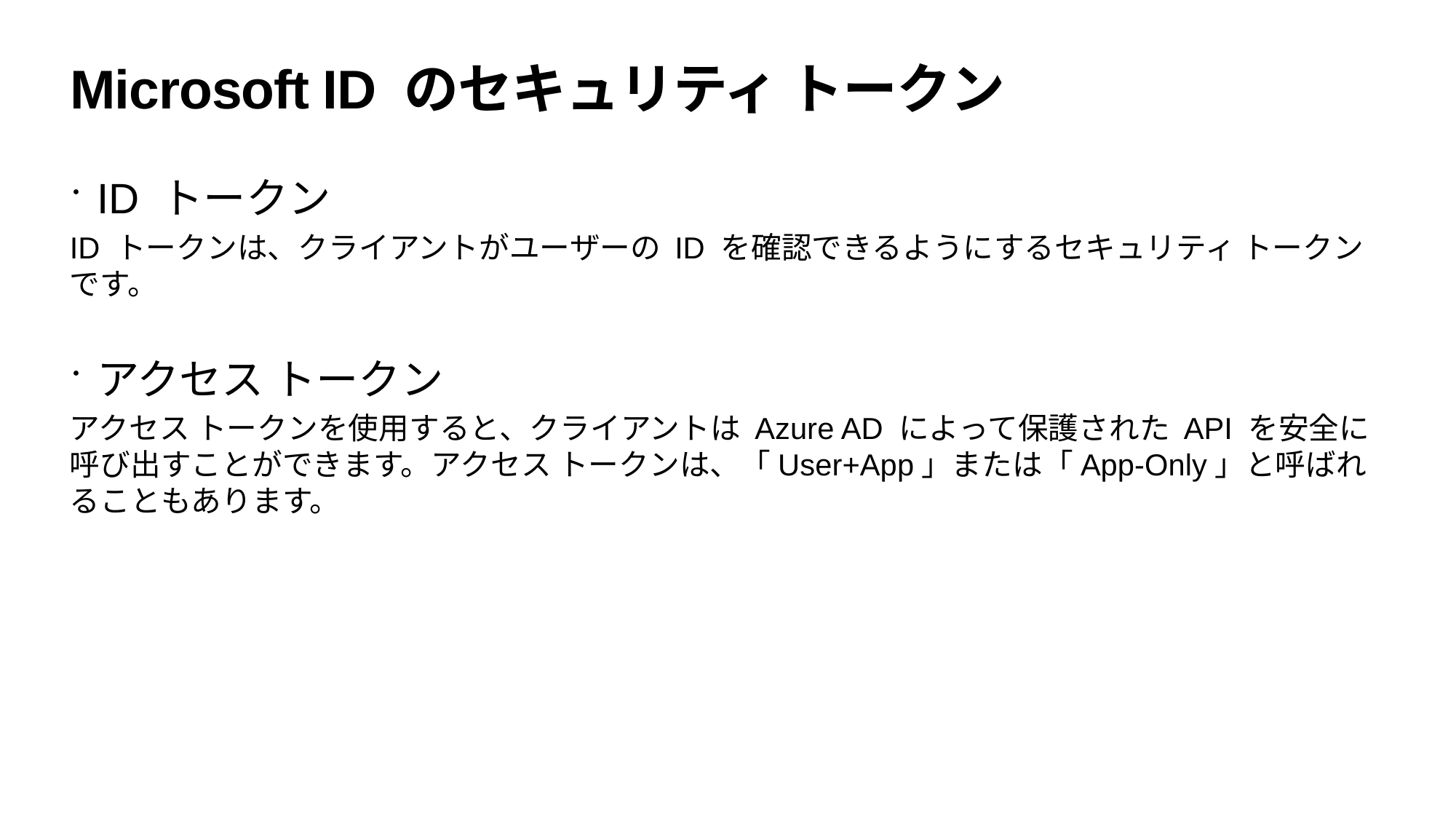

# Microsoft ID のセキュリティ トークン
ID トークン
ID トークンは、クライアントがユーザーの ID を確認できるようにするセキュリティ トークンです。

アクセス トークン
アクセス トークンを使用すると、クライアントは Azure AD によって保護された API を安全に呼び出すことができます。アクセス トークンは、「User+App」または「App-Only」と呼ばれることもあります。